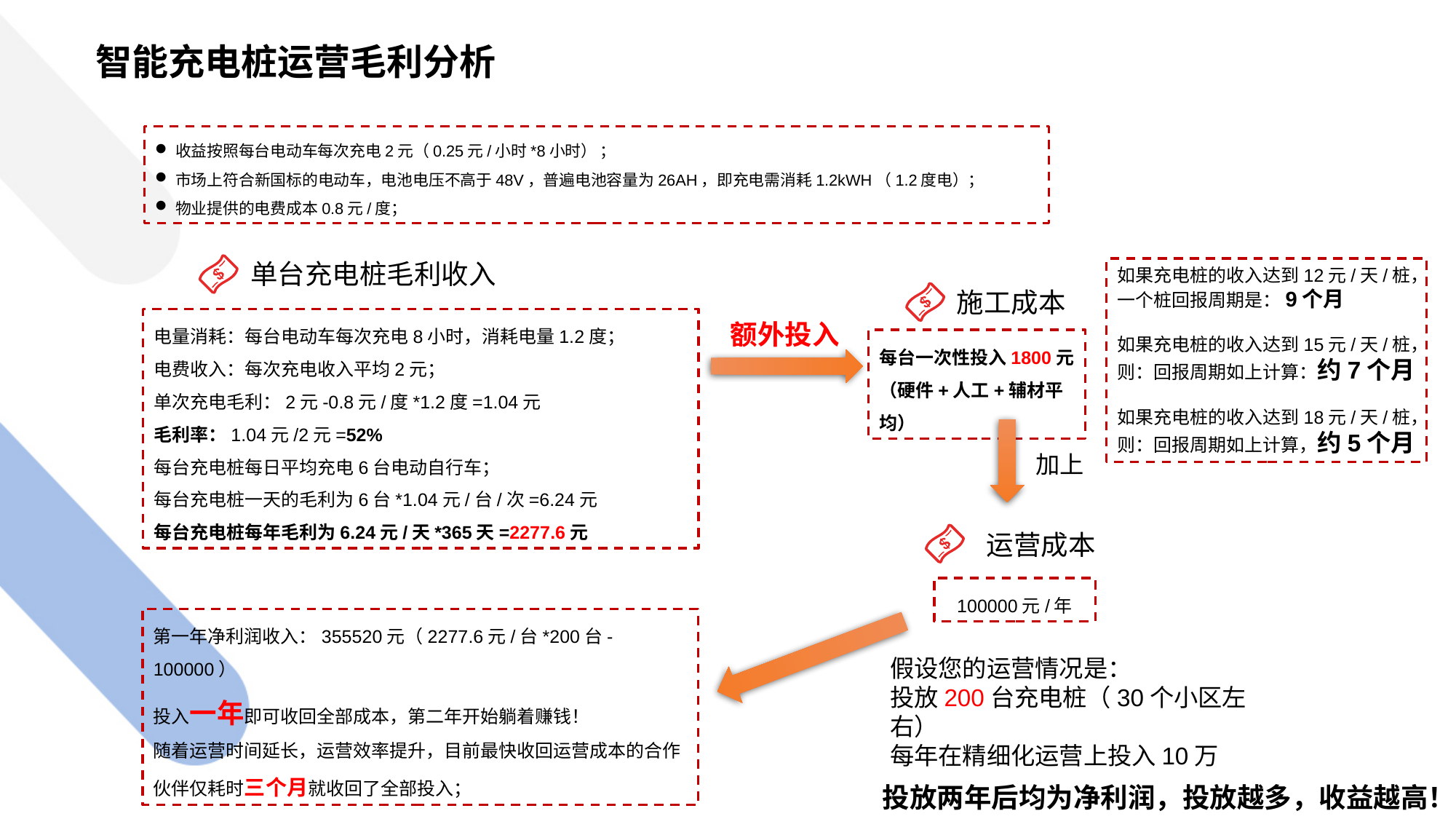

智能充电桩运营毛利分析
收益按照每台电动车每次充电2元（0.25元/小时*8小时） ；
市场上符合新国标的电动车，电池电压不高于48V，普遍电池容量为26AH，即充电需消耗1.2kWH（1.2度电）；
物业提供的电费成本0.8元/度；
单台充电桩毛利收入

如果充电桩的收入达到12元/天/桩，一个桩回报周期是：9个月
如果充电桩的收入达到15元/天/桩，则：回报周期如上计算：约7个月

如果充电桩的收入达到18元/天/桩，则：回报周期如上计算，约5个月
施工成本

电量消耗：每台电动车每次充电8小时，消耗电量1.2度；
电费收入：每次充电收入平均2元；
单次充电毛利：2元-0.8元/度*1.2度=1.04元
毛利率：1.04元/2元=52%
每台充电桩每日平均充电6台电动自行车；
每台充电桩一天的毛利为6台*1.04元/台/次=6.24元
每台充电桩每年毛利为6.24元/天*365天=2277.6元
额外投入
每台一次性投入1800元
（硬件+人工+辅材平均）

加上
运营成本

100000元/年
第一年净利润收入：355520元（2277.6元/台*200台-100000）
投入一年即可收回全部成本，第二年开始躺着赚钱！
随着运营时间延长，运营效率提升，目前最快收回运营成本的合作伙伴仅耗时三个月就收回了全部投入；
假设您的运营情况是：
投放200台充电桩（30个小区左右）
每年在精细化运营上投入10万
投放两年后均为净利润，投放越多，收益越高！